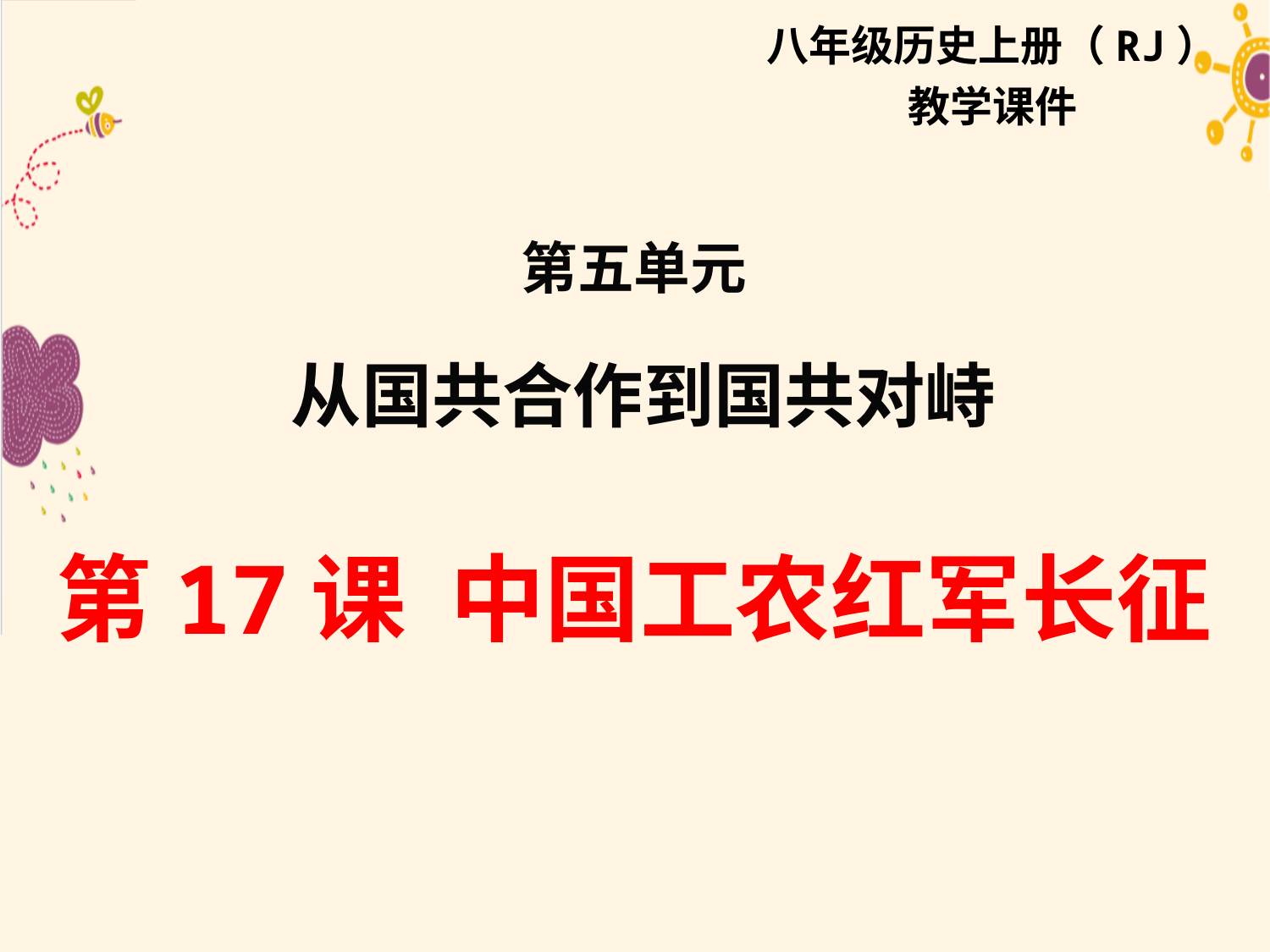

八年级历史上册（RJ）
教学课件
第五单元

从国共合作到国共对峙
第17课  中国工农红军长征